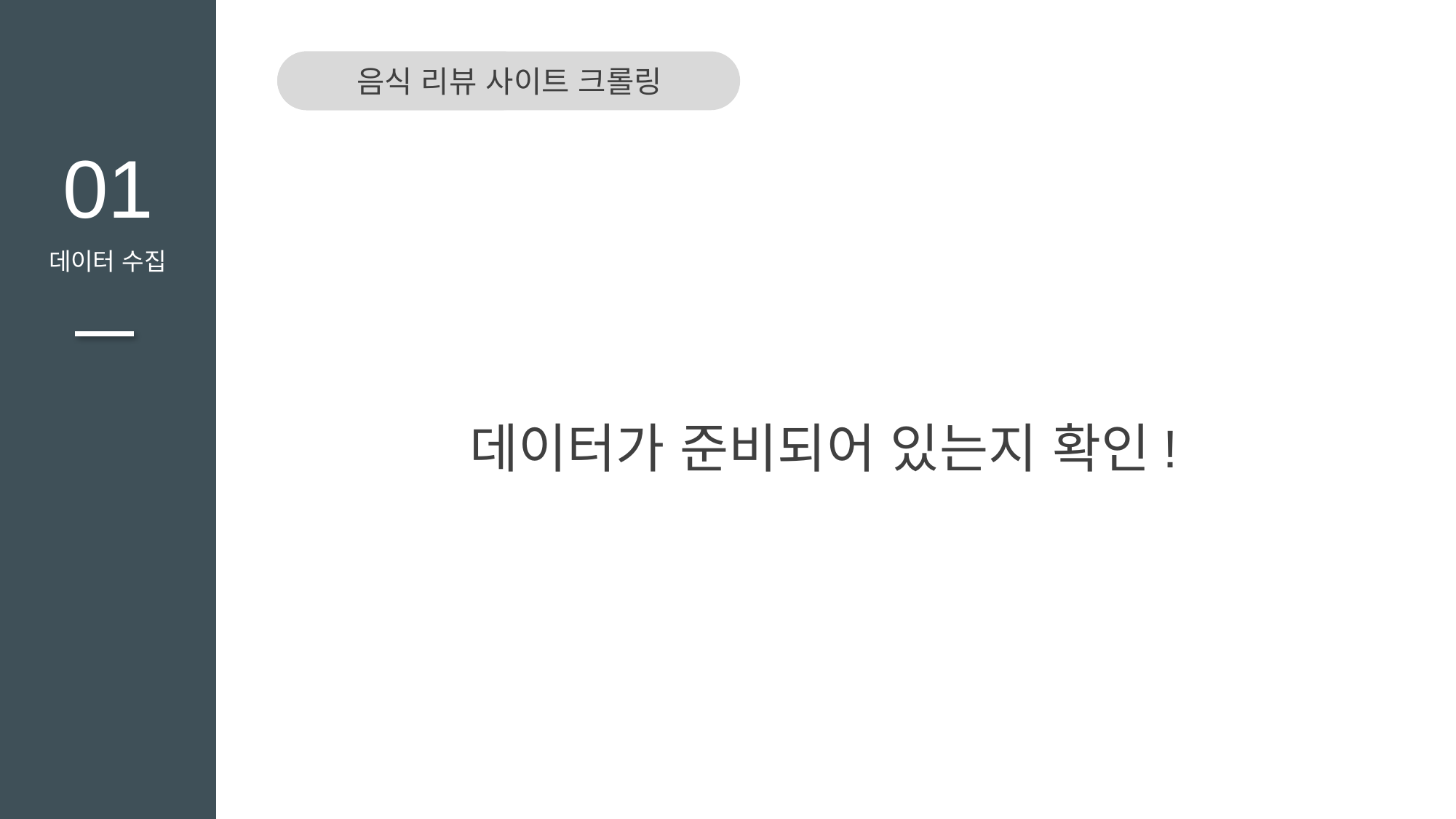

음식 리뷰 사이트 크롤링
TITLE을 입력하세요
01
데이터 수집
데이터가 준비되어 있는지 확인!